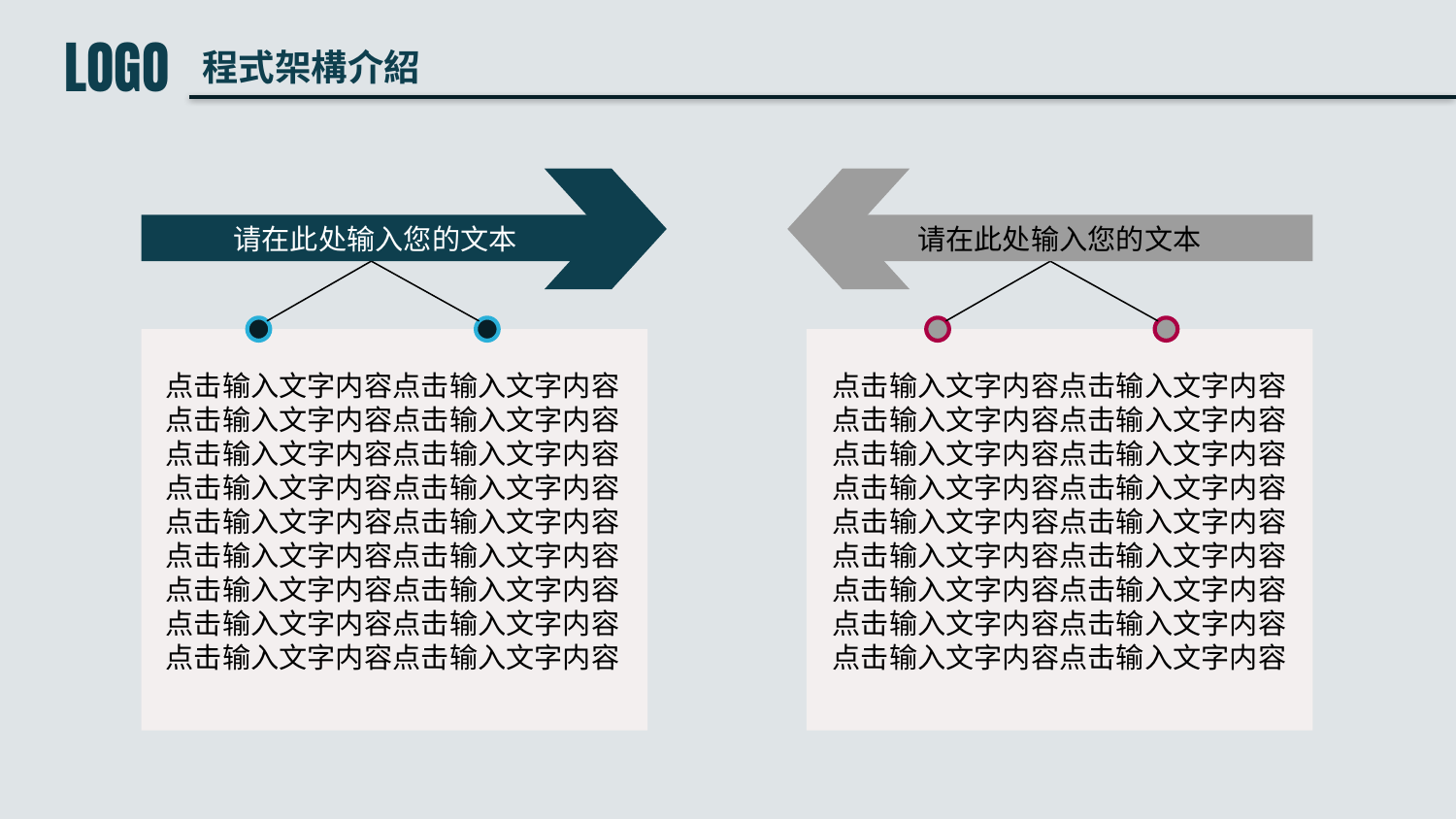

请在此处输入您的文本

请在此处输入您的文本

点击输入文字内容点击输入文字内容
点击输入文字内容点击输入文字内容
点击输入文字内容点击输入文字内容
点击输入文字内容点击输入文字内容
点击输入文字内容点击输入文字内容
点击输入文字内容点击输入文字内容
点击输入文字内容点击输入文字内容
点击输入文字内容点击输入文字内容
点击输入文字内容点击输入文字内容

点击输入文字内容点击输入文字内容
点击输入文字内容点击输入文字内容
点击输入文字内容点击输入文字内容
点击输入文字内容点击输入文字内容
点击输入文字内容点击输入文字内容
点击输入文字内容点击输入文字内容
点击输入文字内容点击输入文字内容
点击输入文字内容点击输入文字内容
点击输入文字内容点击输入文字内容